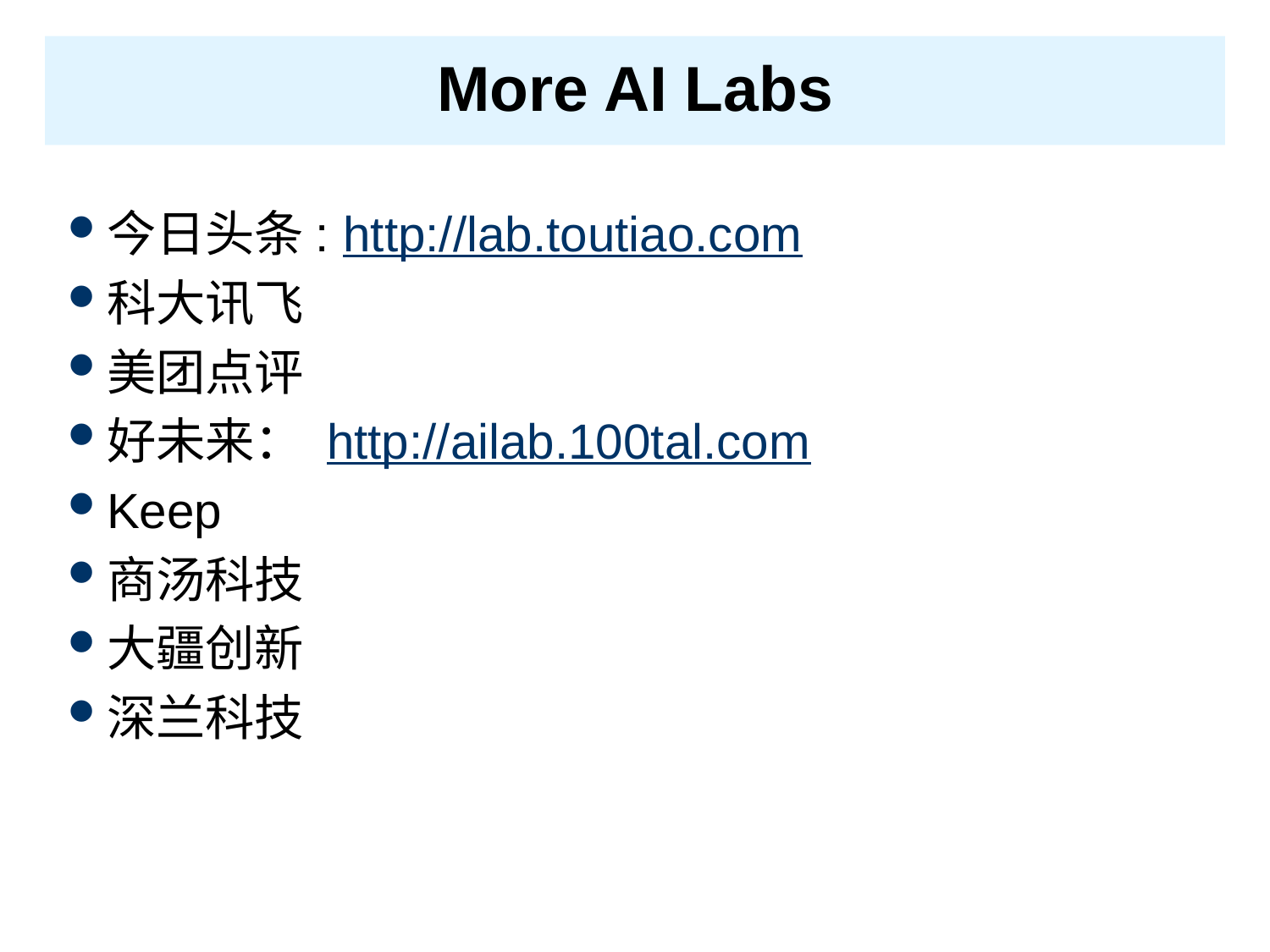

# More AI Labs
今日头条: http://lab.toutiao.com
科大讯飞
美团点评
好未来： http://ailab.100tal.com
Keep
商汤科技
大疆创新
深兰科技